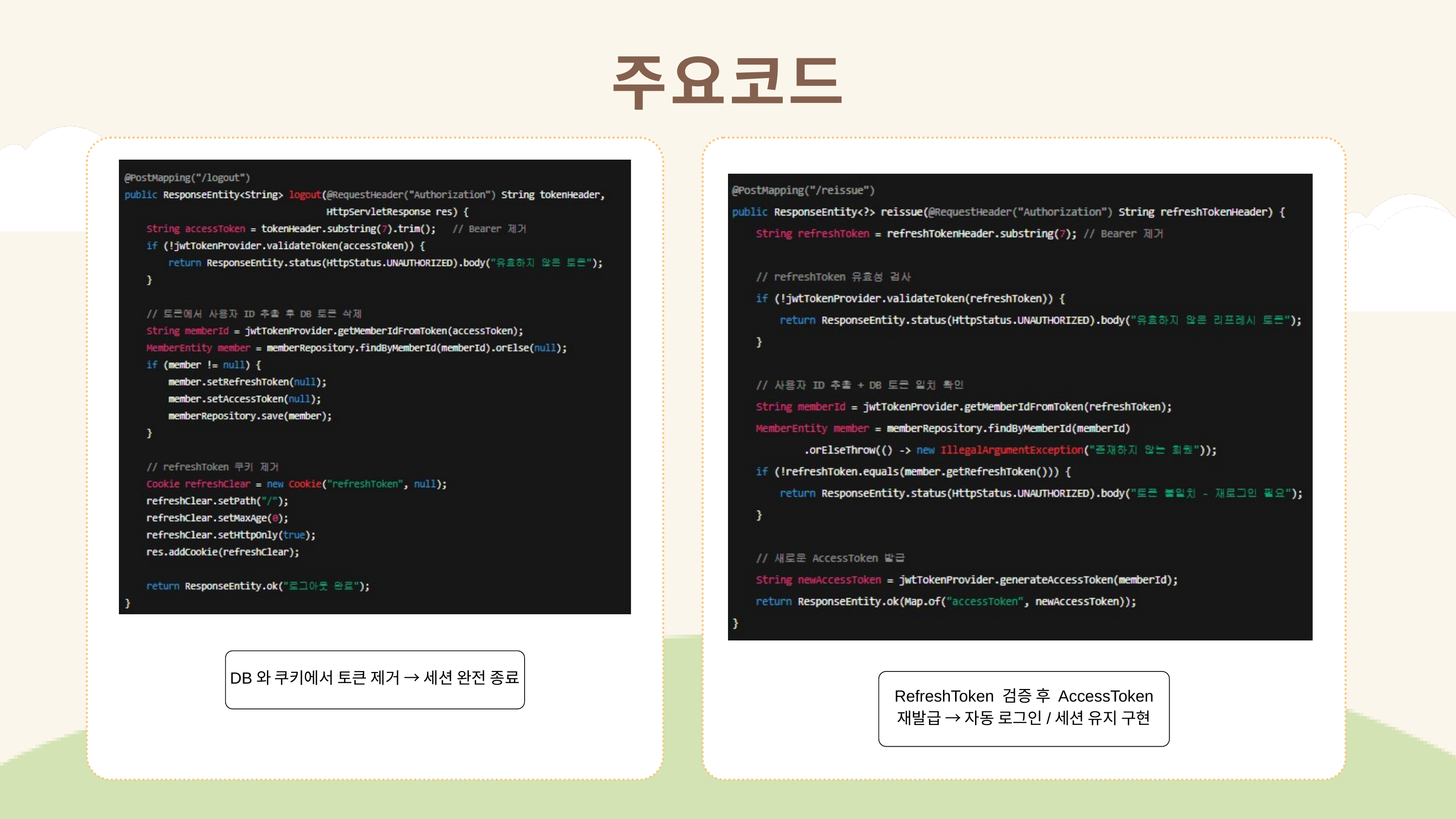

주요코드

DB와 쿠키에서 토큰 제거 → 세션 완전 종료

RefreshToken 검증 후 AccessToken 재발급 → 자동 로그인/세션 유지 구현